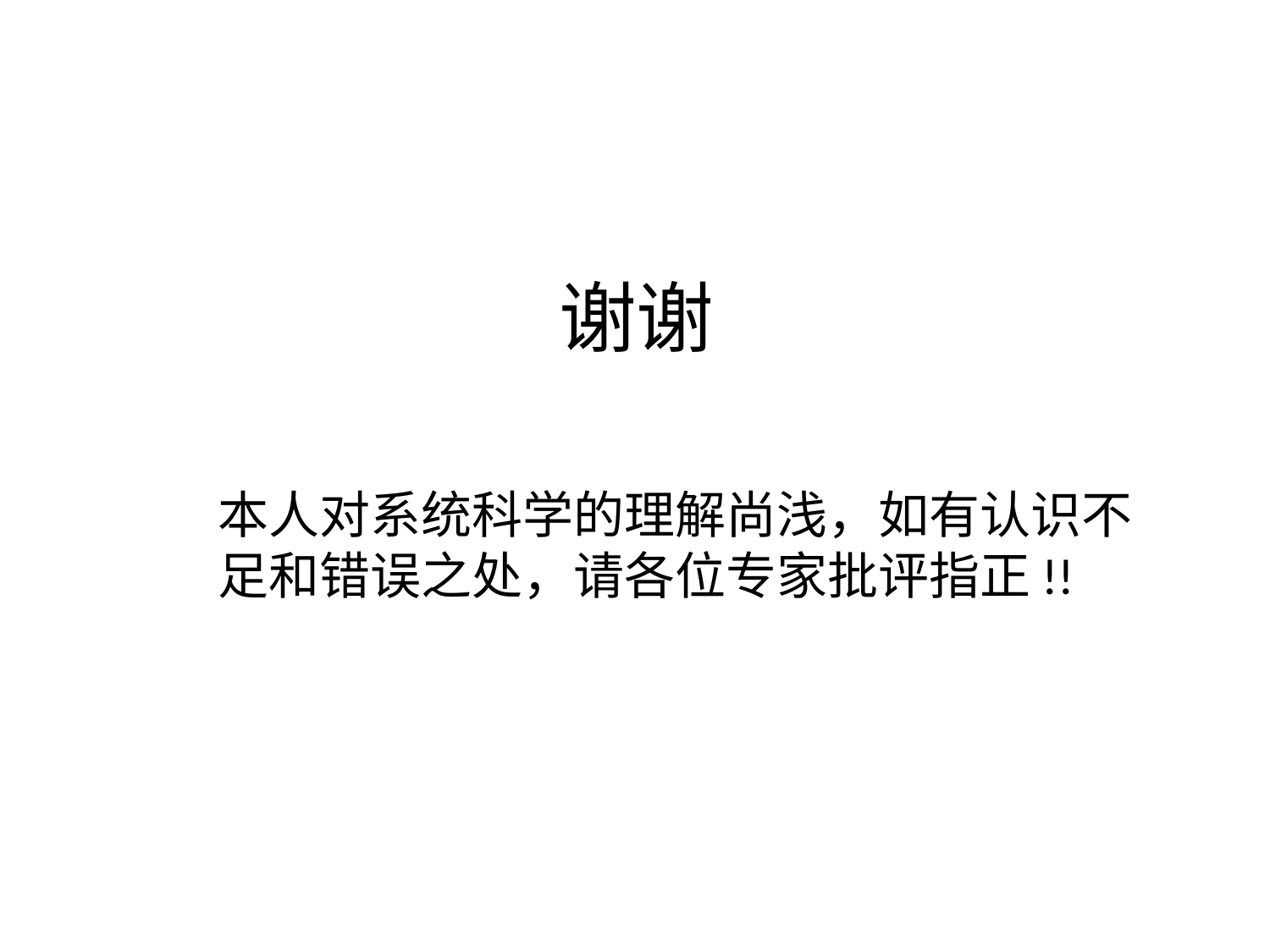

# 谢谢
本人对系统科学的理解尚浅，如有认识不足和错误之处，请各位专家批评指正!!